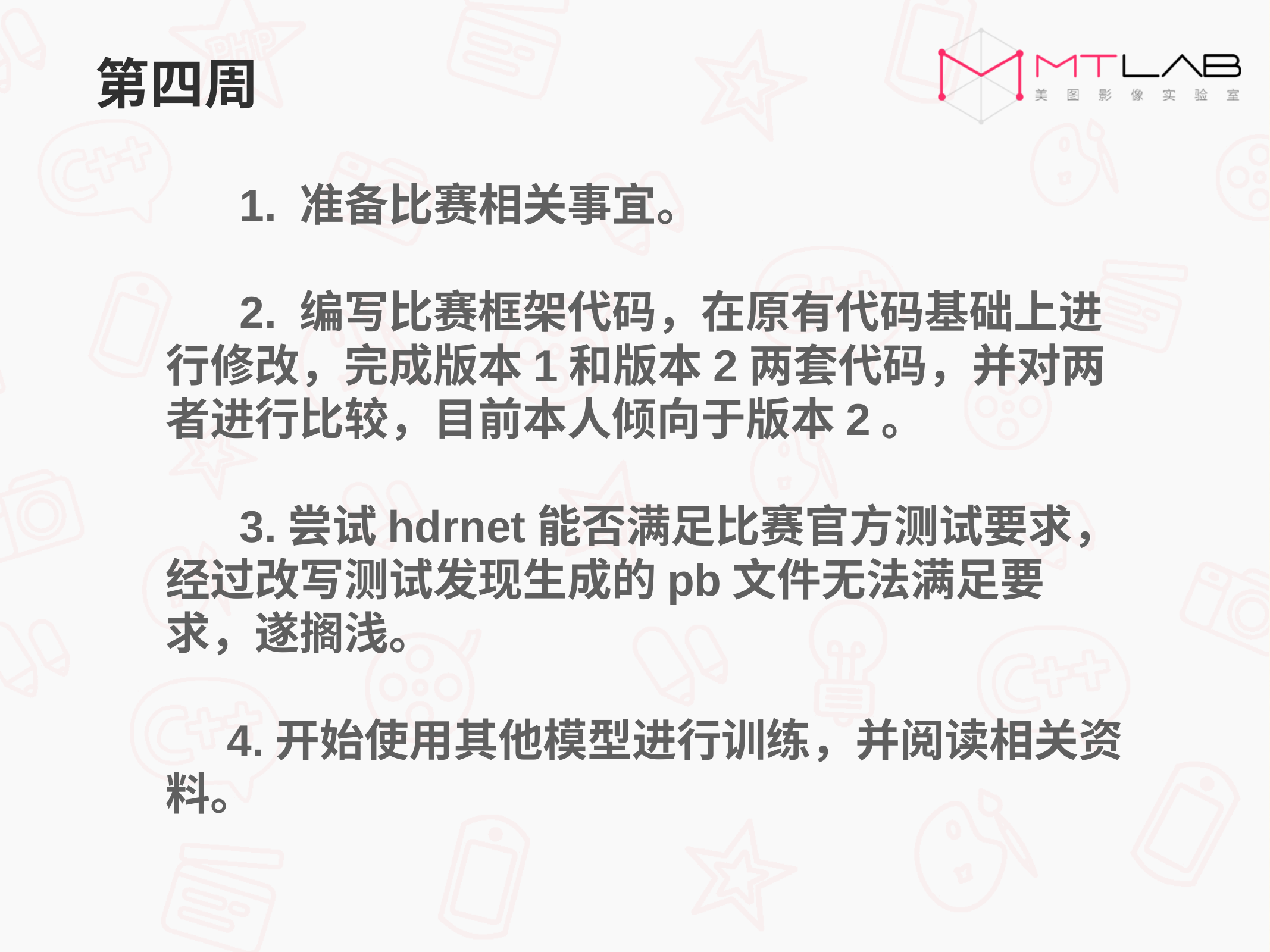

第四周

      1. 准备比赛相关事宜。

      2. 编写比赛框架代码，在原有代码基础上进行修改，完成版本1和版本2两套代码，并对两者进行比较，目前本人倾向于版本2。

      3.尝试hdrnet能否满足比赛官方测试要求，经过改写测试发现生成的pb文件无法满足要求，遂搁浅。

     4.开始使用其他模型进行训练，并阅读相关资料。